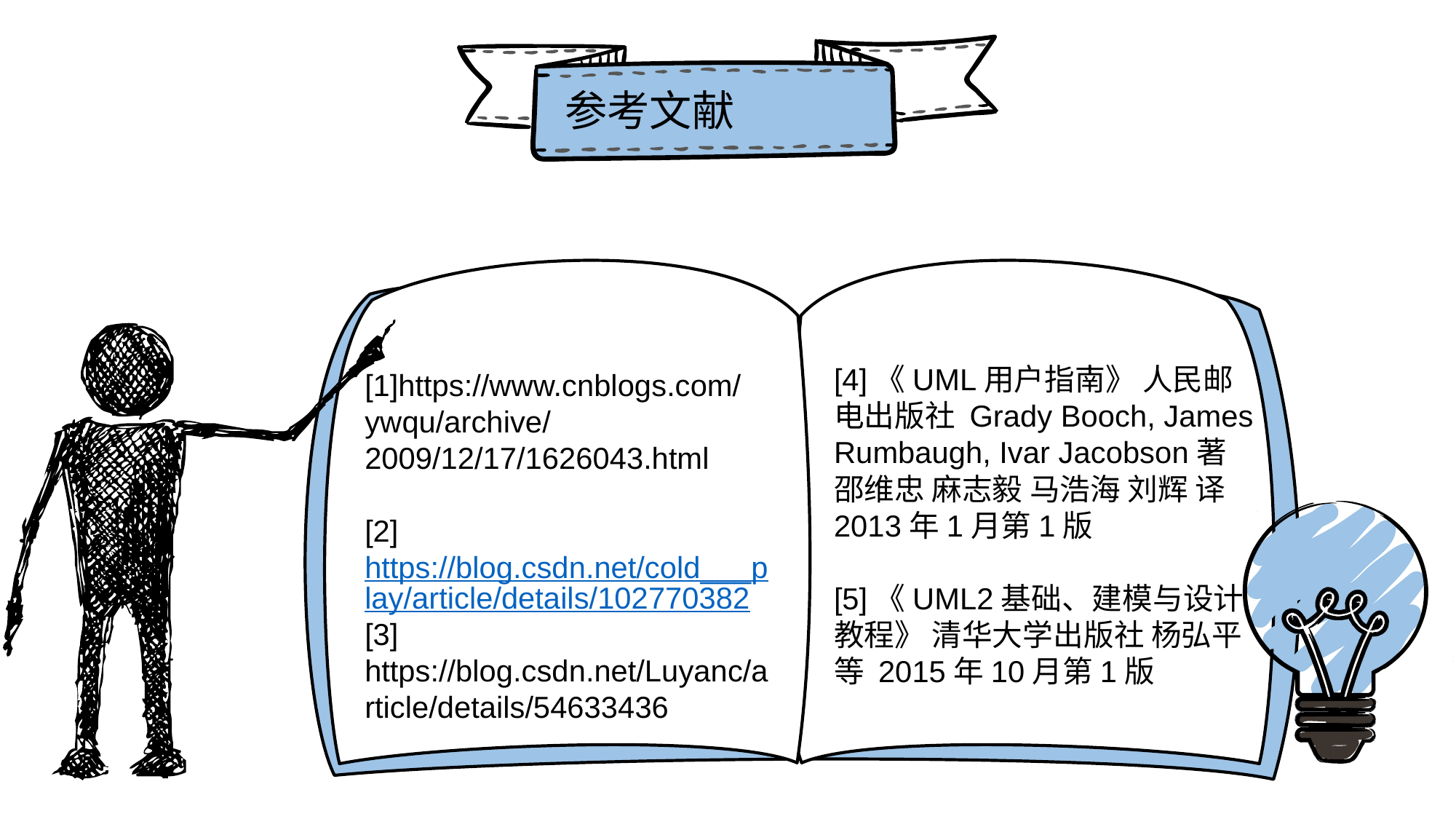

参考文献

[4]《UML用户指南》 人民邮电出版社 Grady Booch, James Rumbaugh, Ivar Jacobson著 邵维忠 麻志毅 马浩海 刘辉 译 2013年1月第1版
[5]《UML2基础、建模与设计教程》 清华大学出版社 杨弘平等 2015年10月第1版

[1]https://www.cnblogs.com/ywqu/archive/2009/12/17/1626043.html
[2]https://blog.csdn.net/cold___play/article/details/102770382
[3] https://blog.csdn.net/Luyanc/article/details/54633436